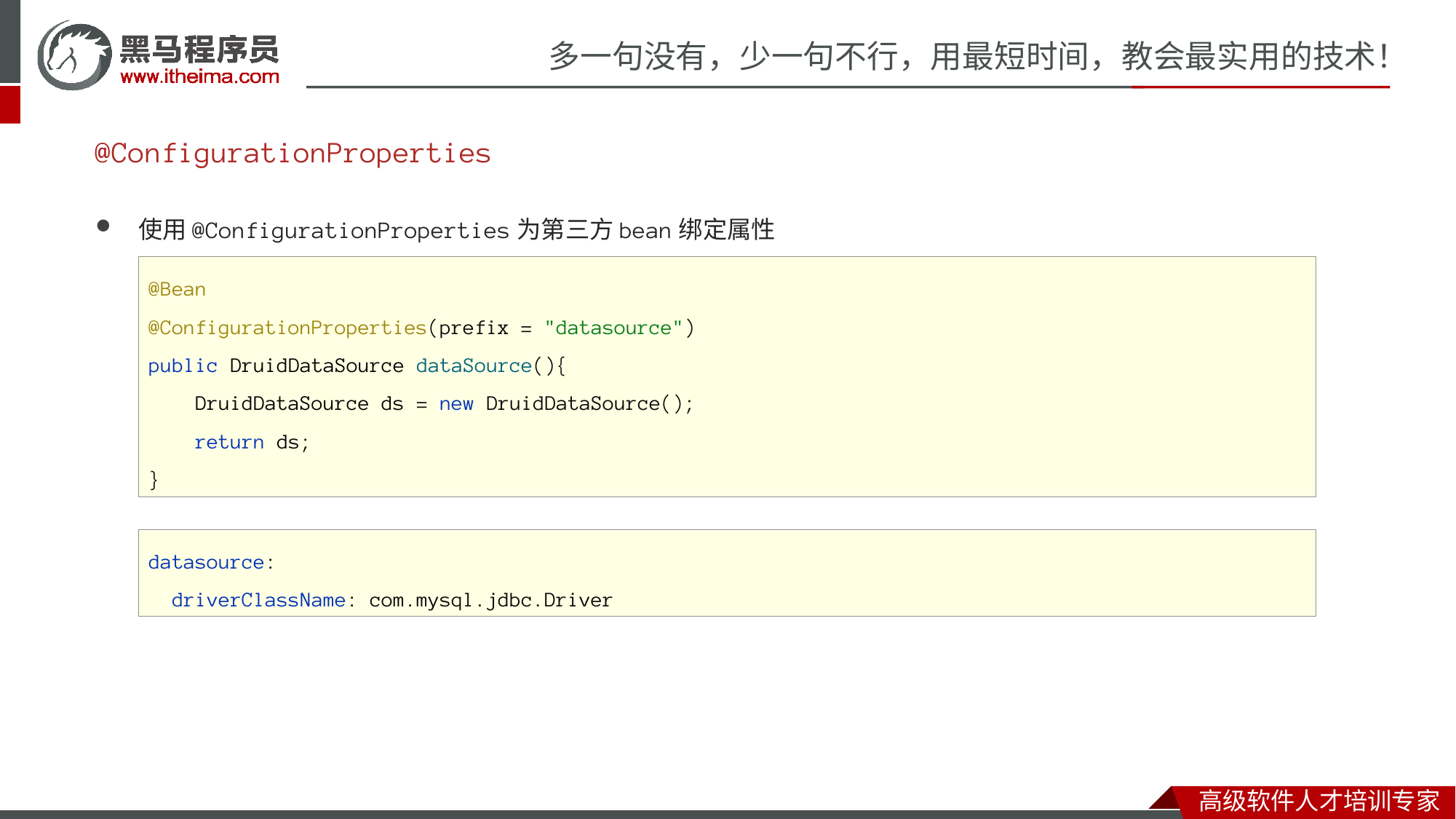

# @ConfigurationProperties
使用@ConfigurationProperties为第三方bean绑定属性
@Bean
@ConfigurationProperties(prefix = "datasource")
public DruidDataSource dataSource(){
    DruidDataSource ds = new DruidDataSource();
    return ds;
}
datasource:
  driverClassName: com.mysql.jdbc.Driver